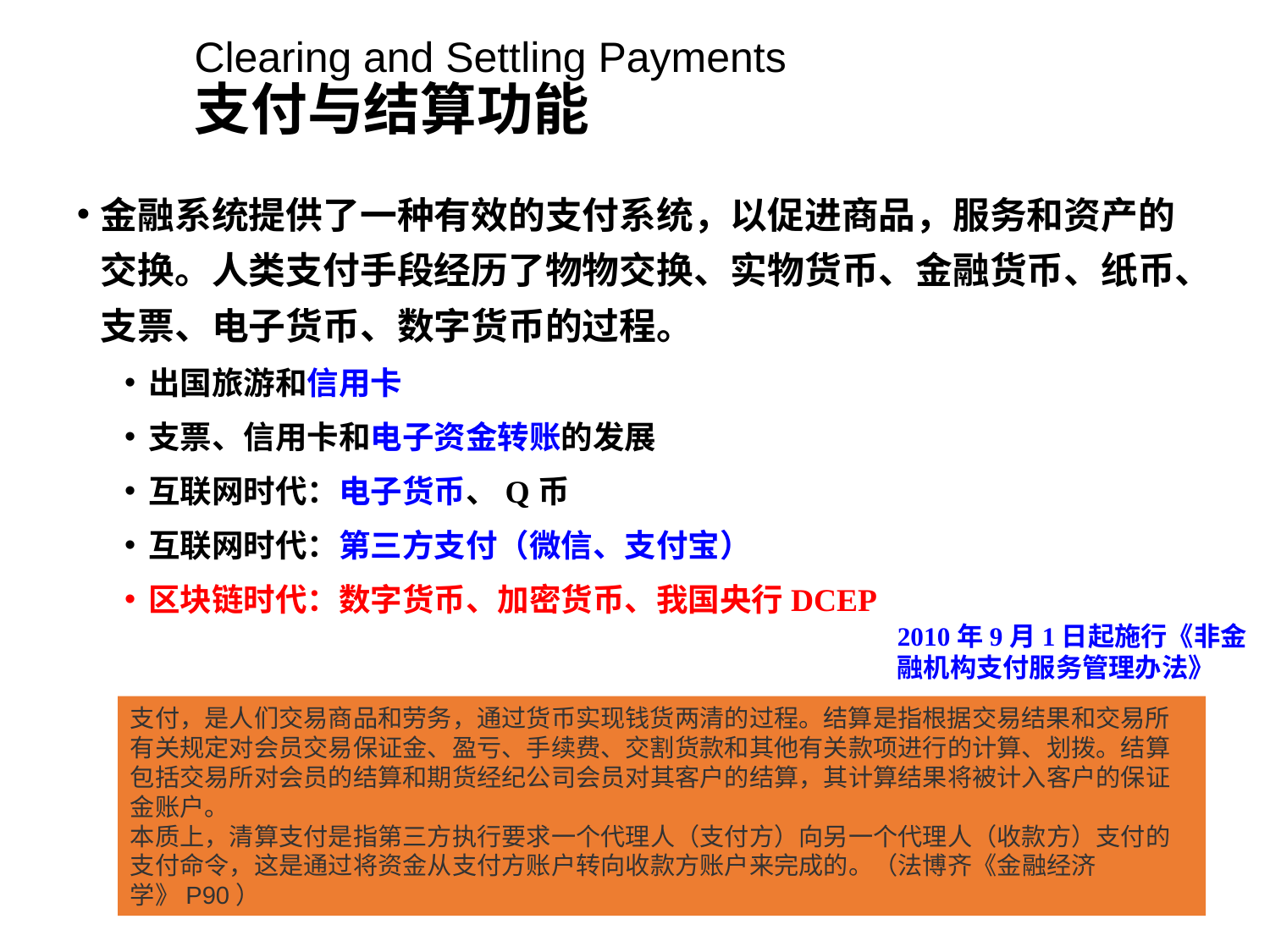

# Clearing and Settling Payments 支付与结算功能
金融系统提供了一种有效的支付系统，以促进商品，服务和资产的交换。人类支付手段经历了物物交换、实物货币、金融货币、纸币、支票、电子货币、数字货币的过程。
出国旅游和信用卡
支票、信用卡和电子资金转账的发展
互联网时代：电子货币、Q币
互联网时代：第三方支付（微信、支付宝）
区块链时代：数字货币、加密货币、我国央行DCEP
2010年9月1日起施行《非金融机构支付服务管理办法》
支付，是人们交易商品和劳务，通过货币实现钱货两清的过程。结算是指根据交易结果和交易所有关规定对会员交易保证金、盈亏、手续费、交割货款和其他有关款项进行的计算、划拨。结算包括交易所对会员的结算和期货经纪公司会员对其客户的结算，其计算结果将被计入客户的保证金账户。
本质上，清算支付是指第三方执行要求一个代理人（支付方）向另一个代理人（收款方）支付的支付命令，这是通过将资金从支付方账户转向收款方账户来完成的。（法博齐《金融经济学》P90）